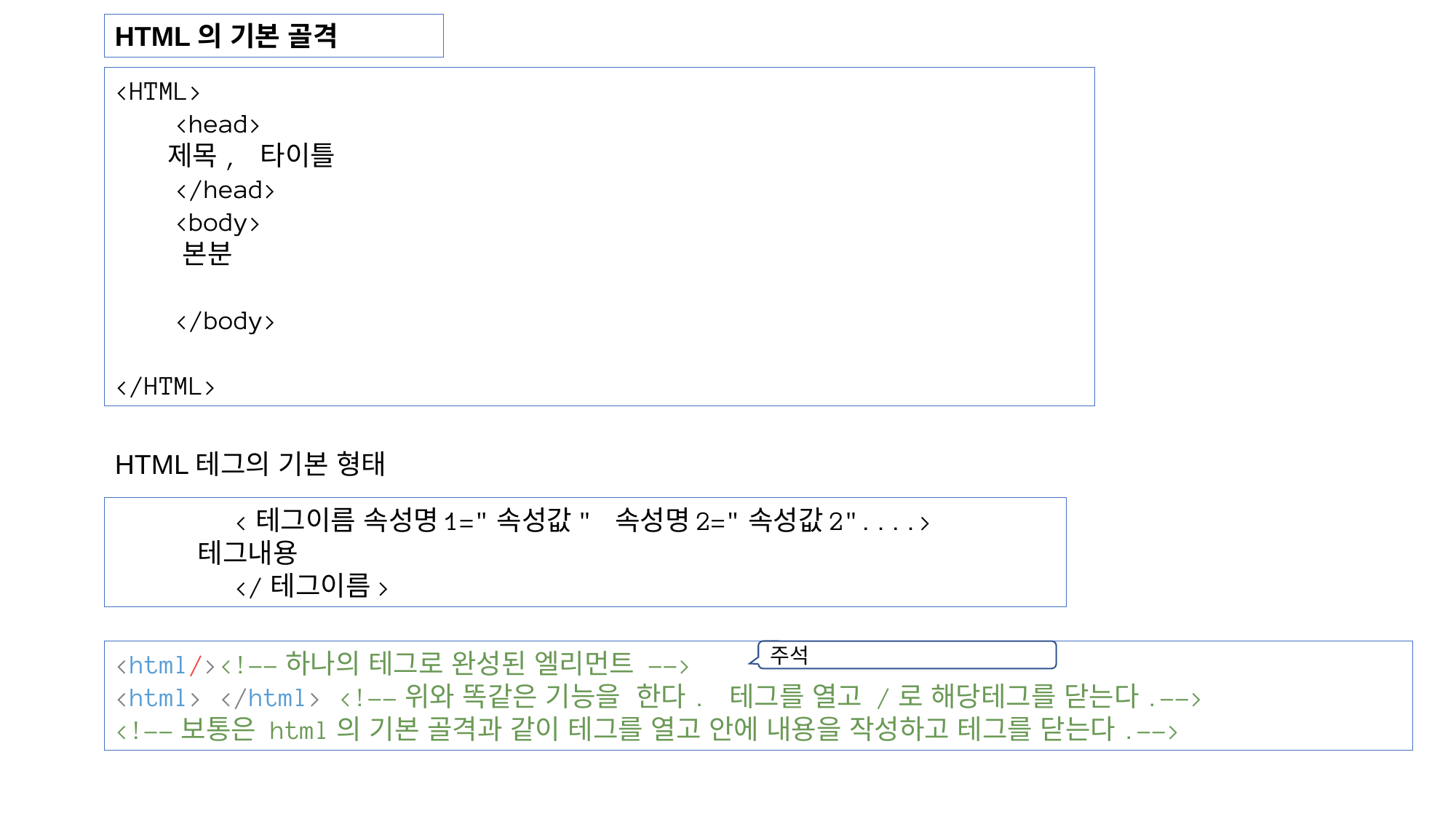

HTML의 기본 골격
<HTML>
    <head>
      제목, 타이틀
    </head>
    <body>
        본분

    </body>
</HTML>
HTML테그의 기본 형태
        <테그이름 속성명1="속성값" 속성명2="속성값2"....>
          테그내용
        </테그이름>
<html/><!--하나의 테그로 완성된 엘리먼트 -->
<html> </html> <!--위와 똑같은 기능을  한다. 테그를 열고 /로 해당테그를 닫는다.-->
<!--보통은 html의 기본 골격과 같이 테그를 열고 안에 내용을 작성하고 테그를 닫는다.-->
주석